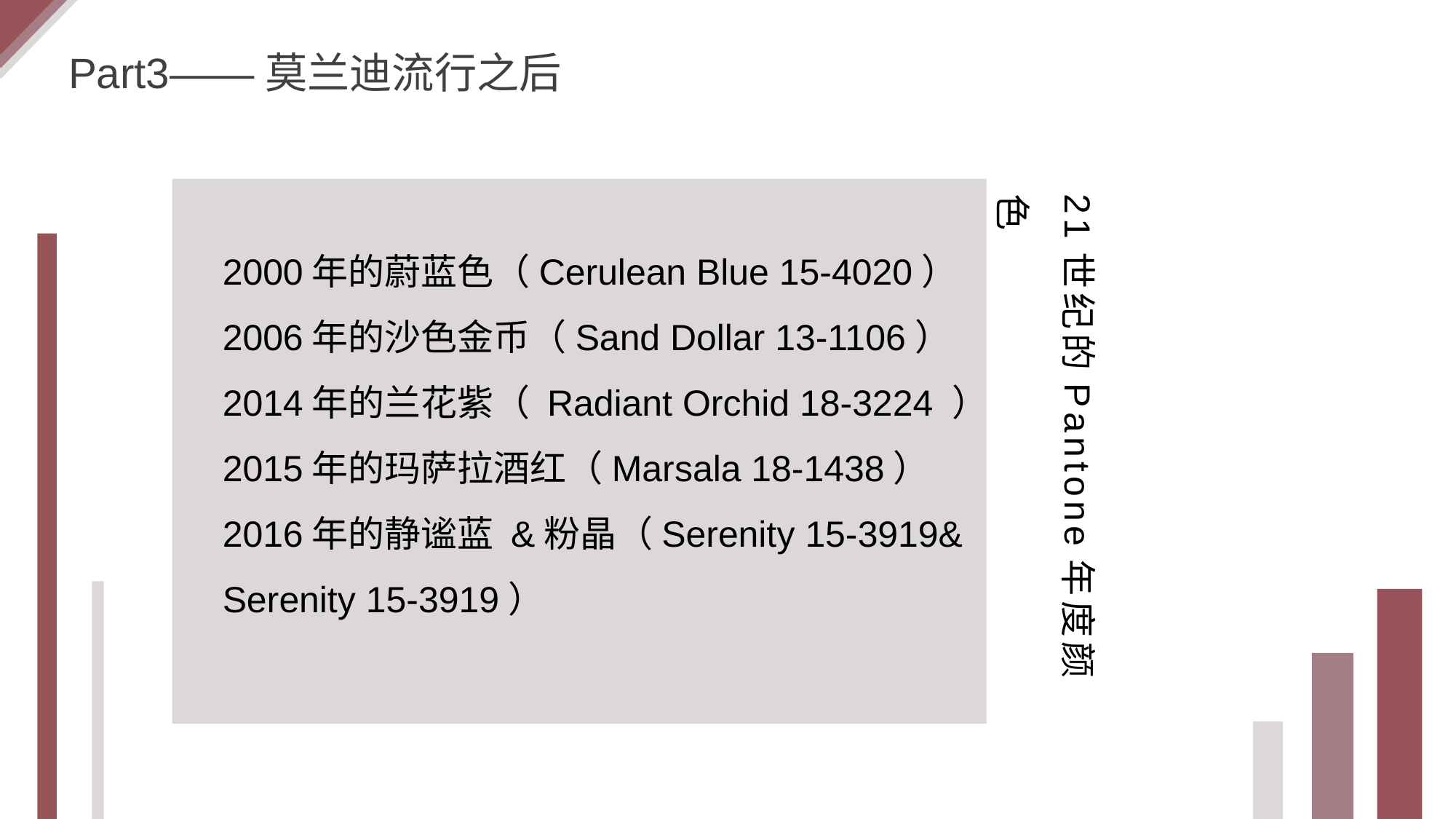

Part3——莫兰迪流行之后

21世纪的Pantone年度颜色

2000年的蔚蓝色（Cerulean Blue 15-4020）
2006年的沙色金币（Sand Dollar 13-1106）
2014年的兰花紫（ Radiant Orchid 18-3224 ）
2015年的玛萨拉酒红（Marsala 18-1438）
2016年的静谧蓝 &粉晶（Serenity 15-3919& Serenity 15-3919）